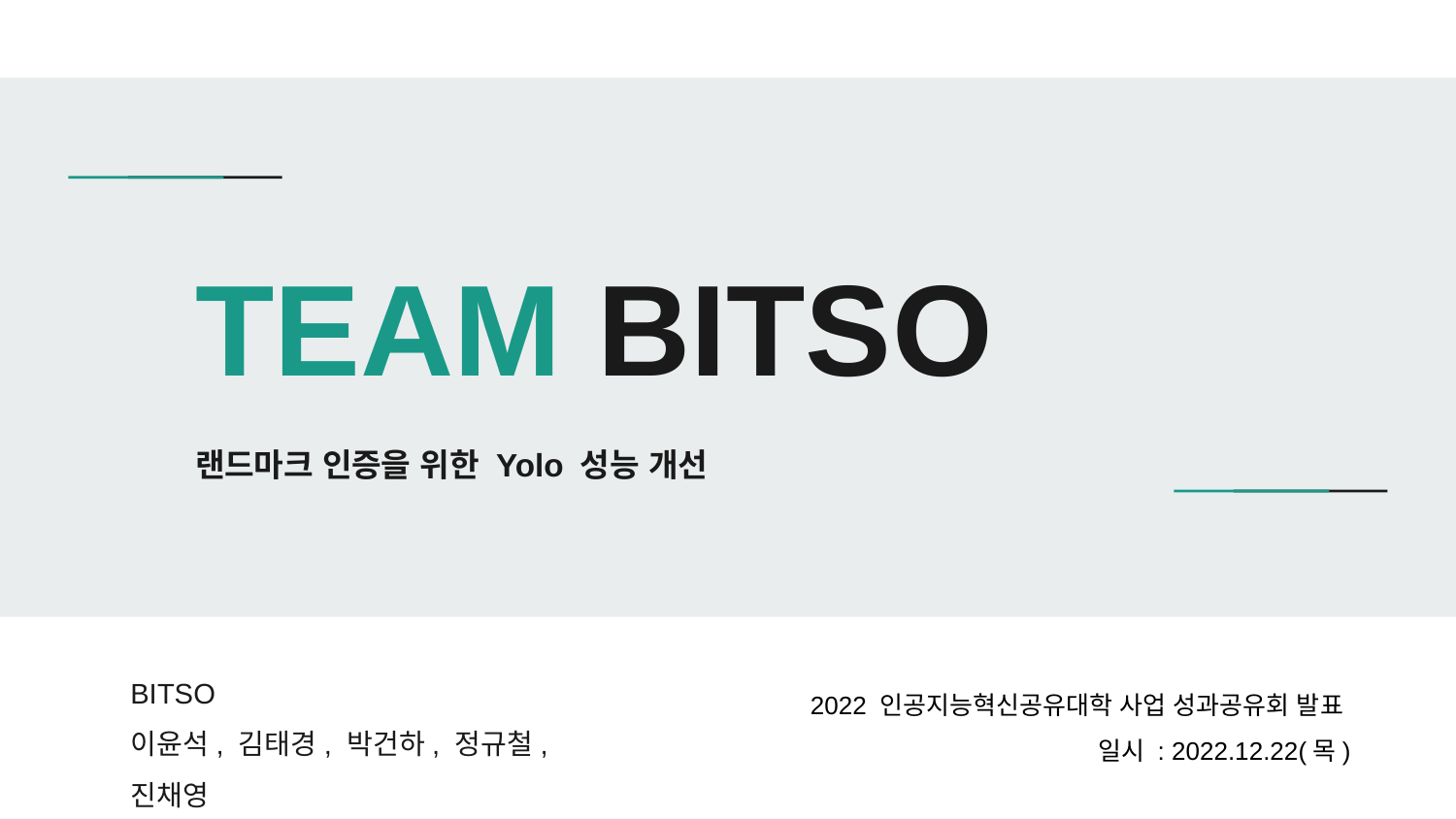

# TEAM BITSO
랜드마크 인증을 위한 Yolo 성능 개선

BITSO
이윤석, 김태경, 박건하, 정규철, 진채영
2022 인공지능혁신공유대학 사업 성과공유회 발표
일시 : 2022.12.22(목)